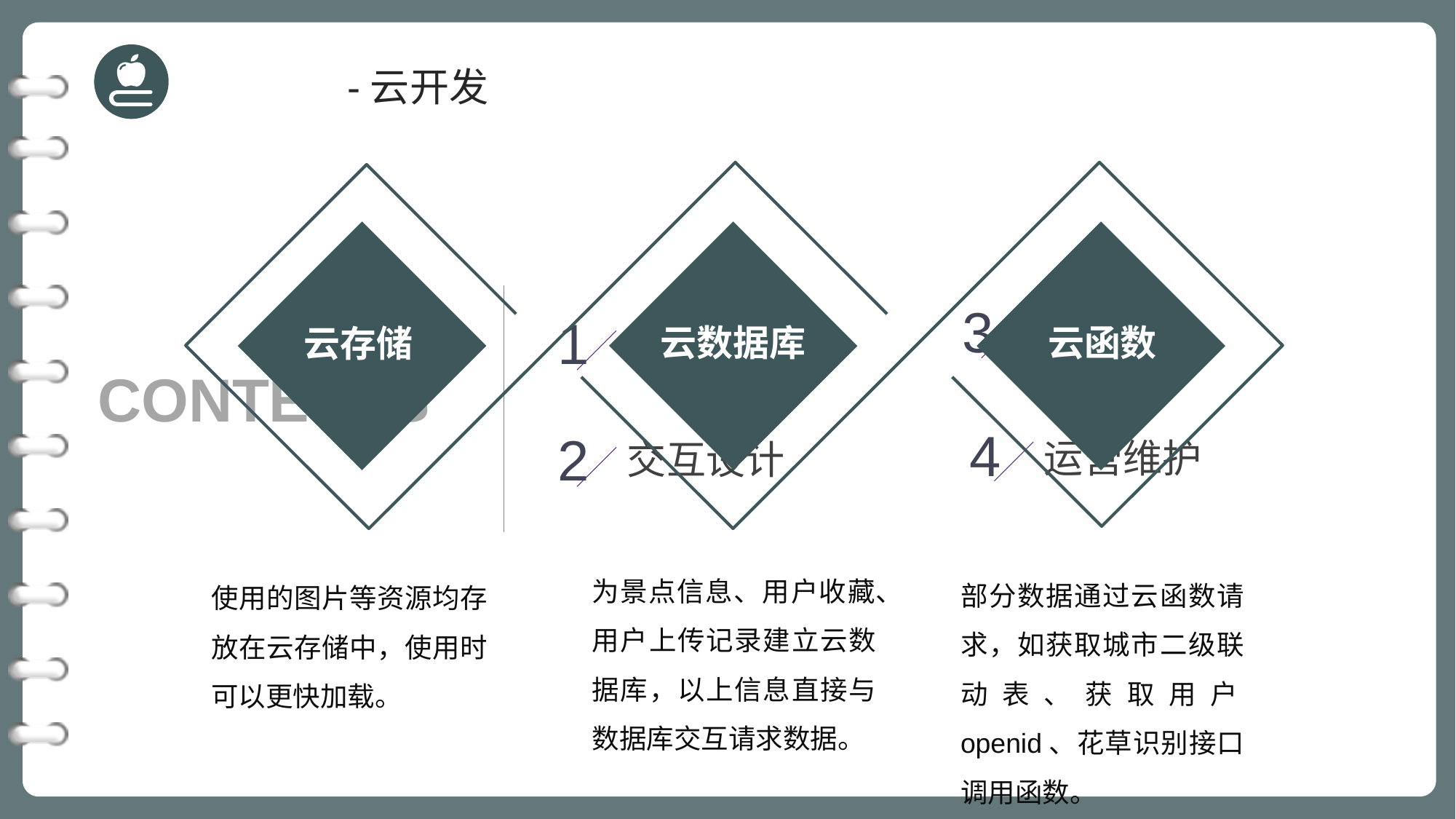

-云开发

云数据库
云函数
云存储
目录
3
技术方案
1
产品定位
CONTENTS
4
2
运营维护
交互设计
为景点信息、用户收藏、用户上传记录建立云数据库，以上信息直接与数据库交互请求数据。
部分数据通过云函数请求，如获取城市二级联动表、获取用户openid、花草识别接口调用函数。
使用的图片等资源均存放在云存储中，使用时可以更快加载。